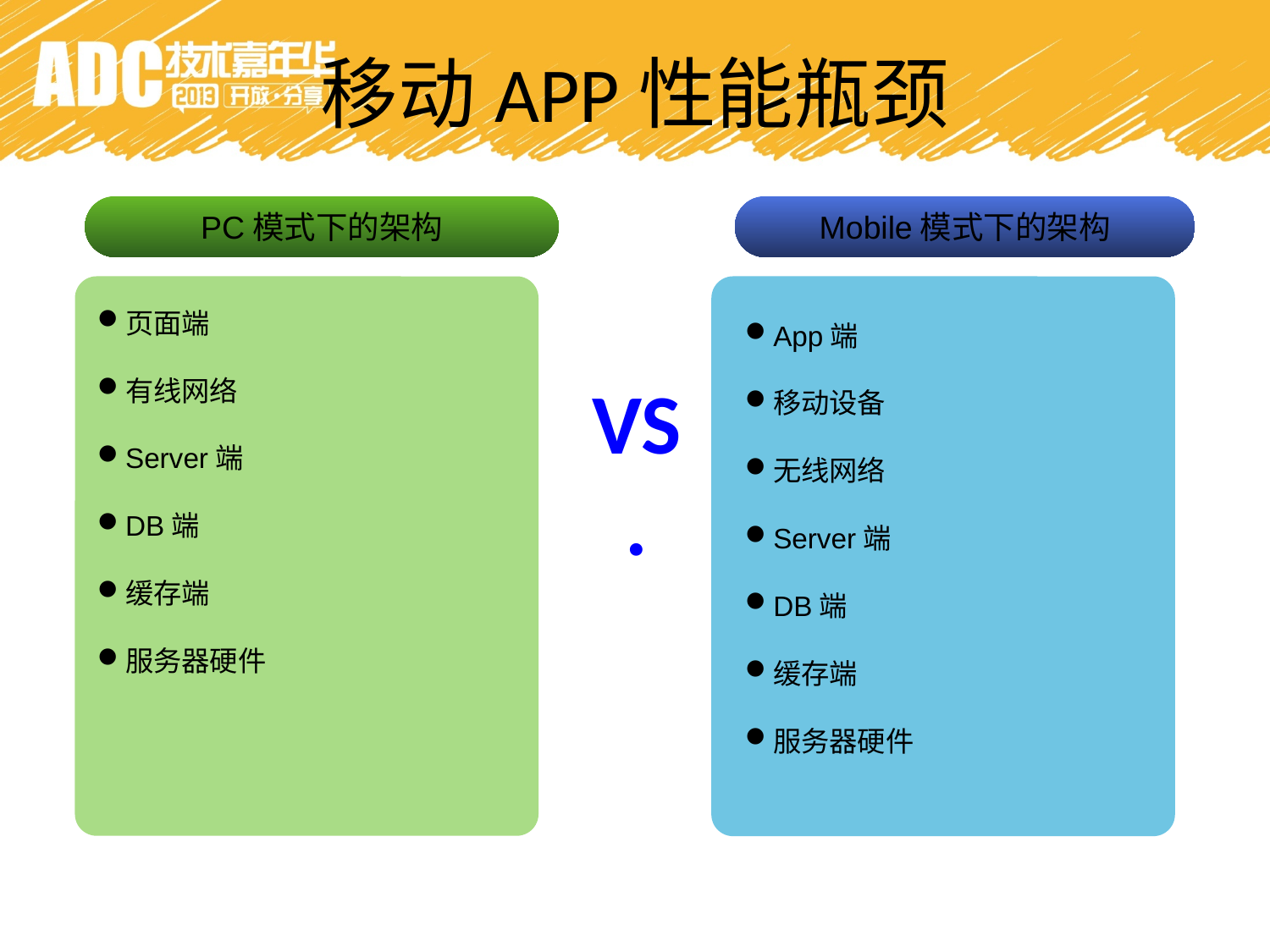

移动APP性能瓶颈
PC模式下的架构
Mobile模式下的架构

页面端

有线网络

Server端

DB端

缓存端

服务器硬件
App端

移动设备

无线网络

Server端

DB端

缓存端

服务器硬件
VS.